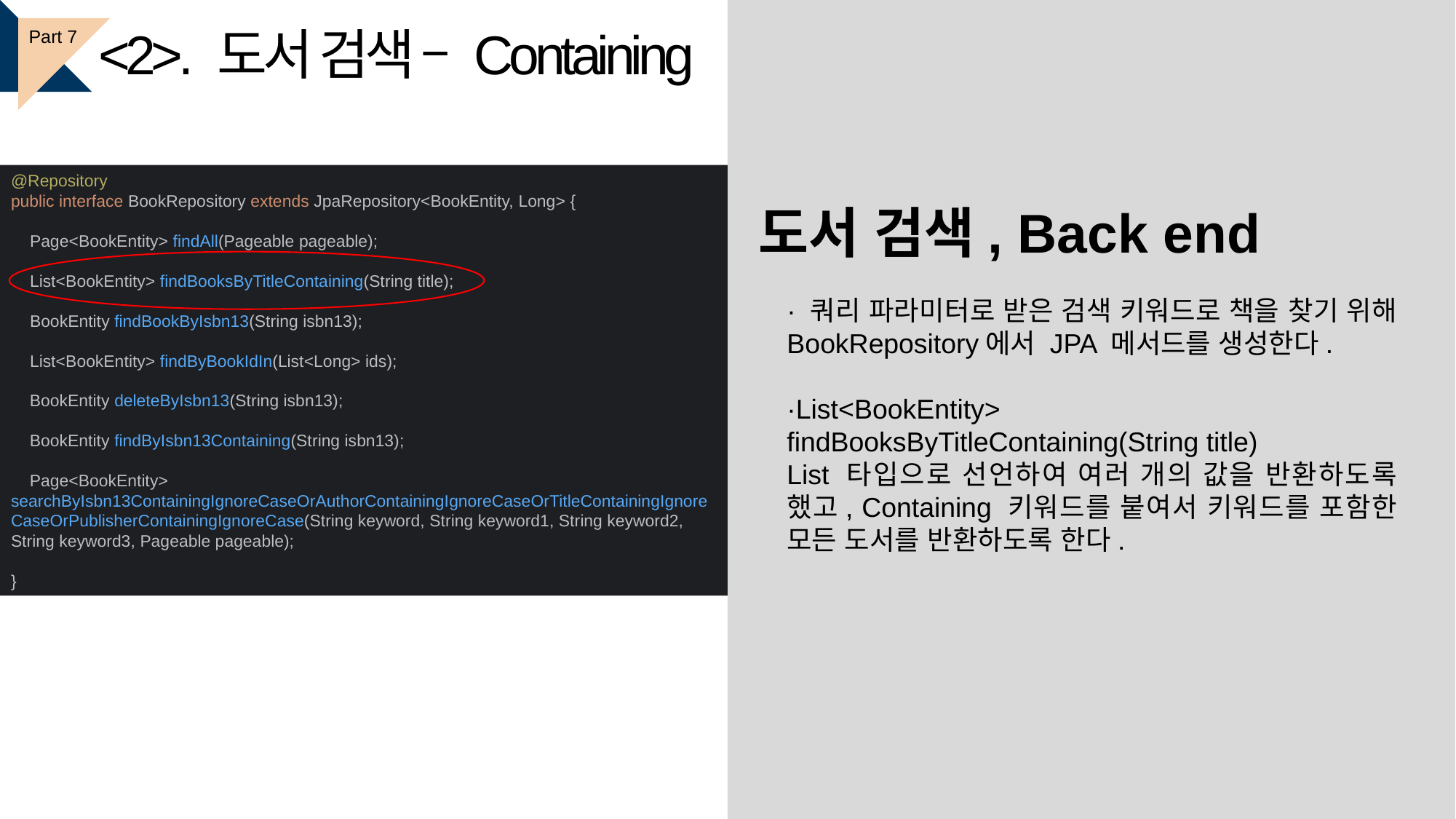

<2>. 도서 검색 – Containing

Part 7
@Repository
public interface BookRepository extends JpaRepository<BookEntity, Long> {
    Page<BookEntity> findAll(Pageable pageable);
    List<BookEntity> findBooksByTitleContaining(String title);
    BookEntity findBookByIsbn13(String isbn13);
    List<BookEntity> findByBookIdIn(List<Long> ids);
    BookEntity deleteByIsbn13(String isbn13);
    BookEntity findByIsbn13Containing(String isbn13);
    Page<BookEntity> searchByIsbn13ContainingIgnoreCaseOrAuthorContainingIgnoreCaseOrTitleContainingIgnoreCaseOrPublisherContainingIgnoreCase(String keyword, String keyword1, String keyword2, String keyword3, Pageable pageable);
}
도서 검색, Back end

· 쿼리 파라미터로 받은 검색 키워드로 책을 찾기 위해 BookRepository에서 JPA 메서드를 생성한다.

·List<BookEntity> findBooksByTitleContaining(String title)
List 타입으로 선언하여 여러 개의 값을 반환하도록 했고, Containing 키워드를 붙여서 키워드를 포함한 모든 도서를 반환하도록 한다.